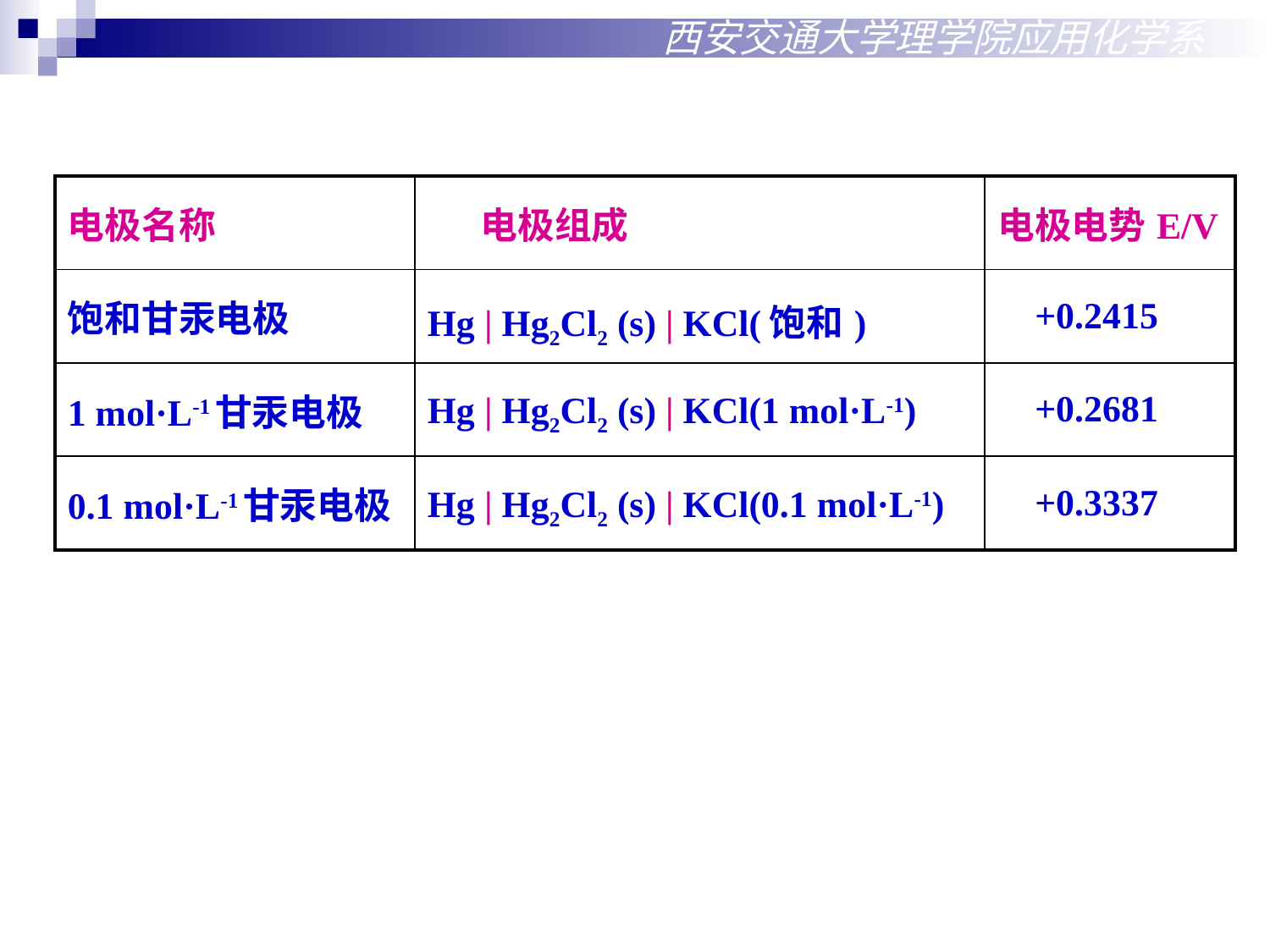

西安交通大学理学院应用化学系
| 电极名称 | 电极组成 | 电极电势E/V |
| --- | --- | --- |
| 饱和甘汞电极 | Hg | Hg2Cl2 (s) | KCl(饱和) | +0.2415 |
| 1 mol·L-1甘汞电极 | Hg | Hg2Cl2 (s) | KCl(1 mol·L-1) | +0.2681 |
| 0.1 mol·L-1甘汞电极 | Hg | Hg2Cl2 (s) | KCl(0.1 mol·L-1) | +0.3337 |